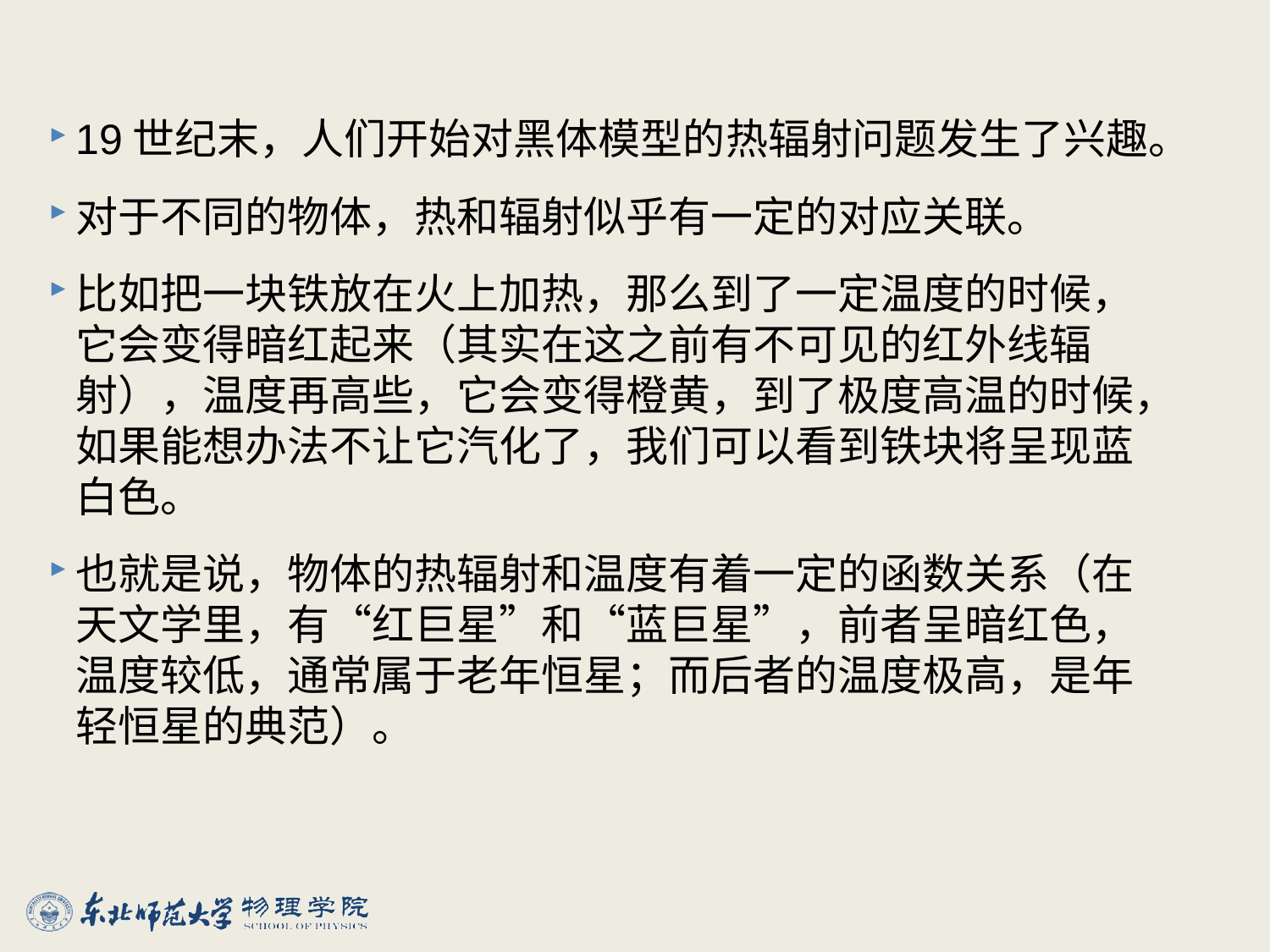

19世纪末，人们开始对黑体模型的热辐射问题发生了兴趣。
对于不同的物体，热和辐射似乎有一定的对应关联。
比如把一块铁放在火上加热，那么到了一定温度的时候，它会变得暗红起来（其实在这之前有不可见的红外线辐射），温度再高些，它会变得橙黄，到了极度高温的时候，如果能想办法不让它汽化了，我们可以看到铁块将呈现蓝白色。
也就是说，物体的热辐射和温度有着一定的函数关系（在天文学里，有“红巨星”和“蓝巨星”，前者呈暗红色，温度较低，通常属于老年恒星；而后者的温度极高，是年轻恒星的典范）。